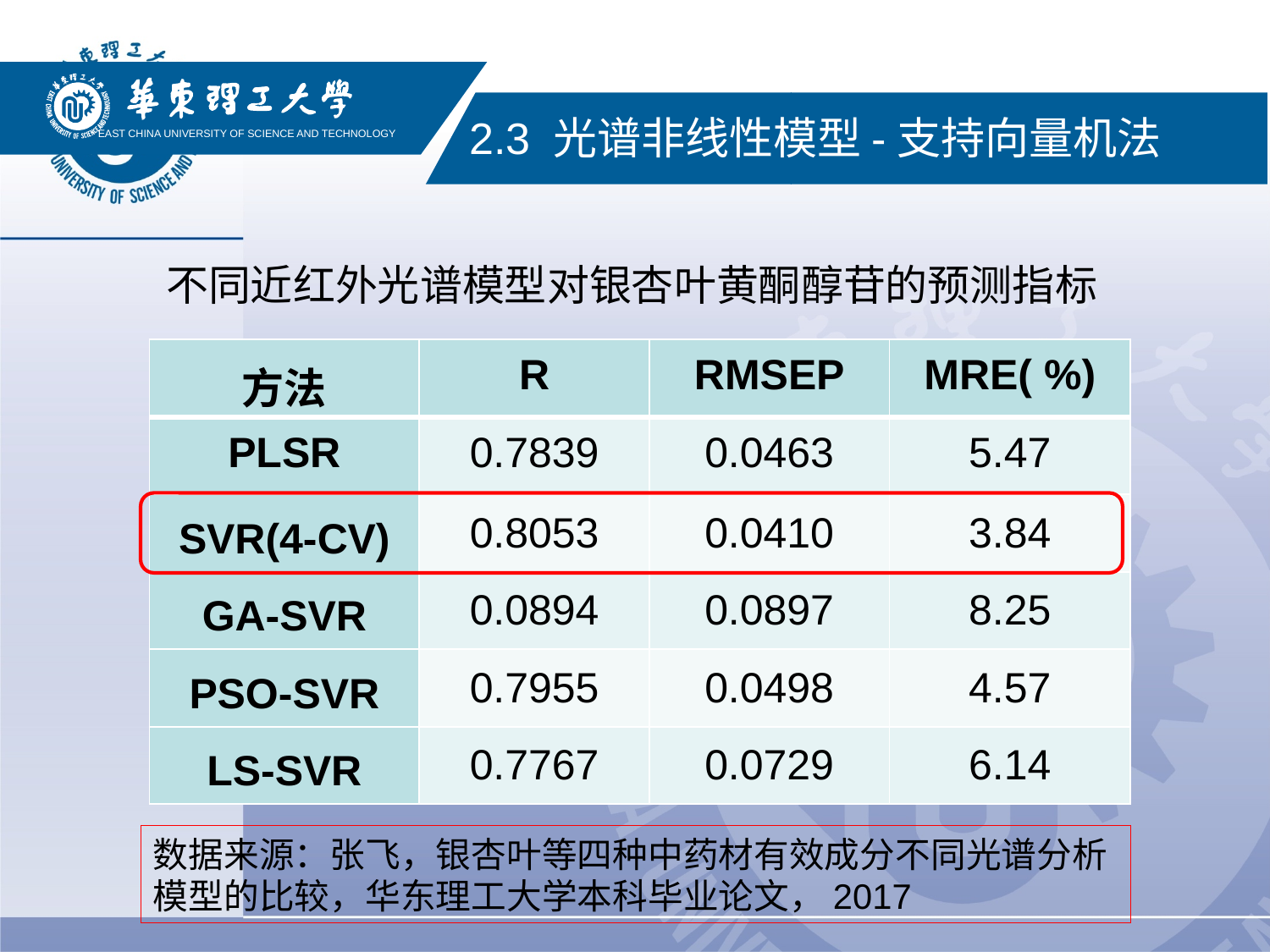

EAST CHINA UNIVERSITY OF SCIENCE AND TECHNOLOGY

2.3 光谱非线性模型-支持向量机法
# 不同近红外光谱模型对银杏叶黄酮醇苷的预测指标
| 方法 | R | RMSEP | MRE( %) |
| --- | --- | --- | --- |
| PLSR | 0.7839 | 0.0463 | 5.47 |
| SVR(4-CV) | 0.8053 | 0.0410 | 3.84 |
| GA-SVR | 0.0894 | 0.0897 | 8.25 |
| PSO-SVR | 0.7955 | 0.0498 | 4.57 |
| LS-SVR | 0.7767 | 0.0729 | 6.14 |

数据来源：张飞，银杏叶等四种中药材有效成分不同光谱分析模型的比较，华东理工大学本科毕业论文，2017